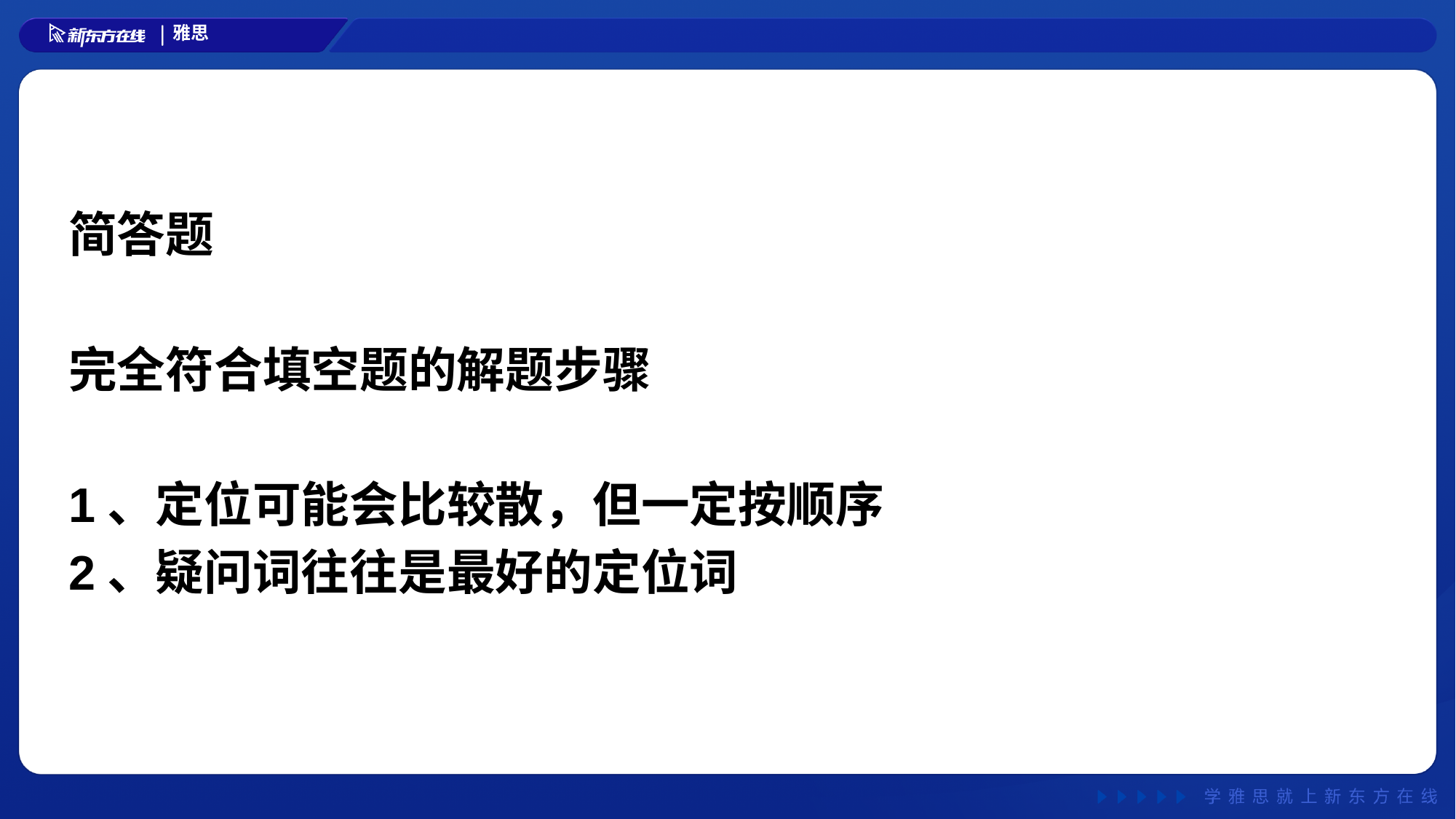

简答题

完全符合填空题的解题步骤

1、定位可能会比较散，但一定按顺序
2、疑问词往往是最好的定位词